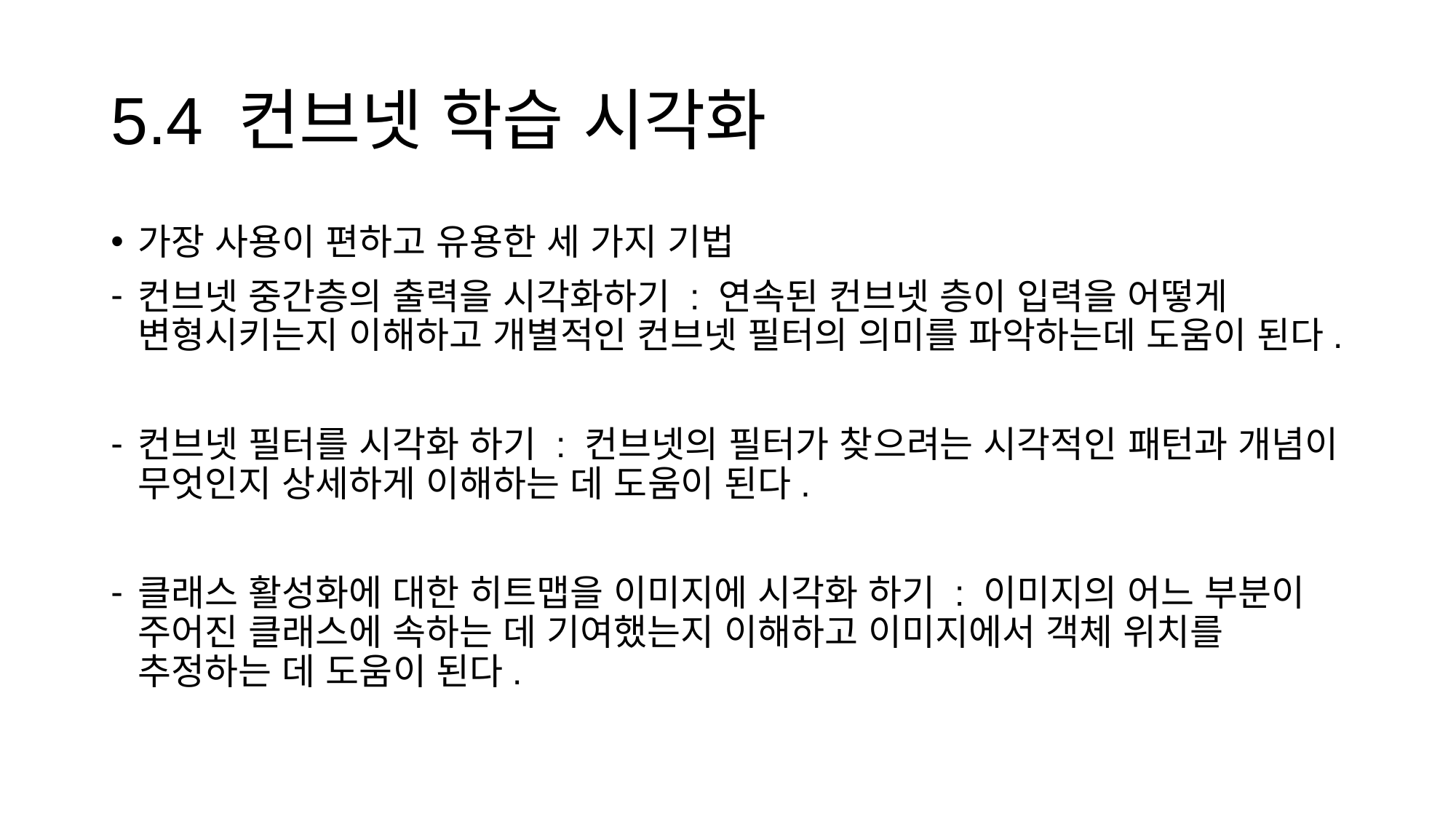

# 5.4 컨브넷 학습 시각화
가장 사용이 편하고 유용한 세 가지 기법
컨브넷 중간층의 출력을 시각화하기 : 연속된 컨브넷 층이 입력을 어떻게 변형시키는지 이해하고 개별적인 컨브넷 필터의 의미를 파악하는데 도움이 된다.

컨브넷 필터를 시각화 하기 : 컨브넷의 필터가 찾으려는 시각적인 패턴과 개념이 무엇인지 상세하게 이해하는 데 도움이 된다.

클래스 활성화에 대한 히트맵을 이미지에 시각화 하기 : 이미지의 어느 부분이 주어진 클래스에 속하는 데 기여했는지 이해하고 이미지에서 객체 위치를 추정하는 데 도움이 된다.